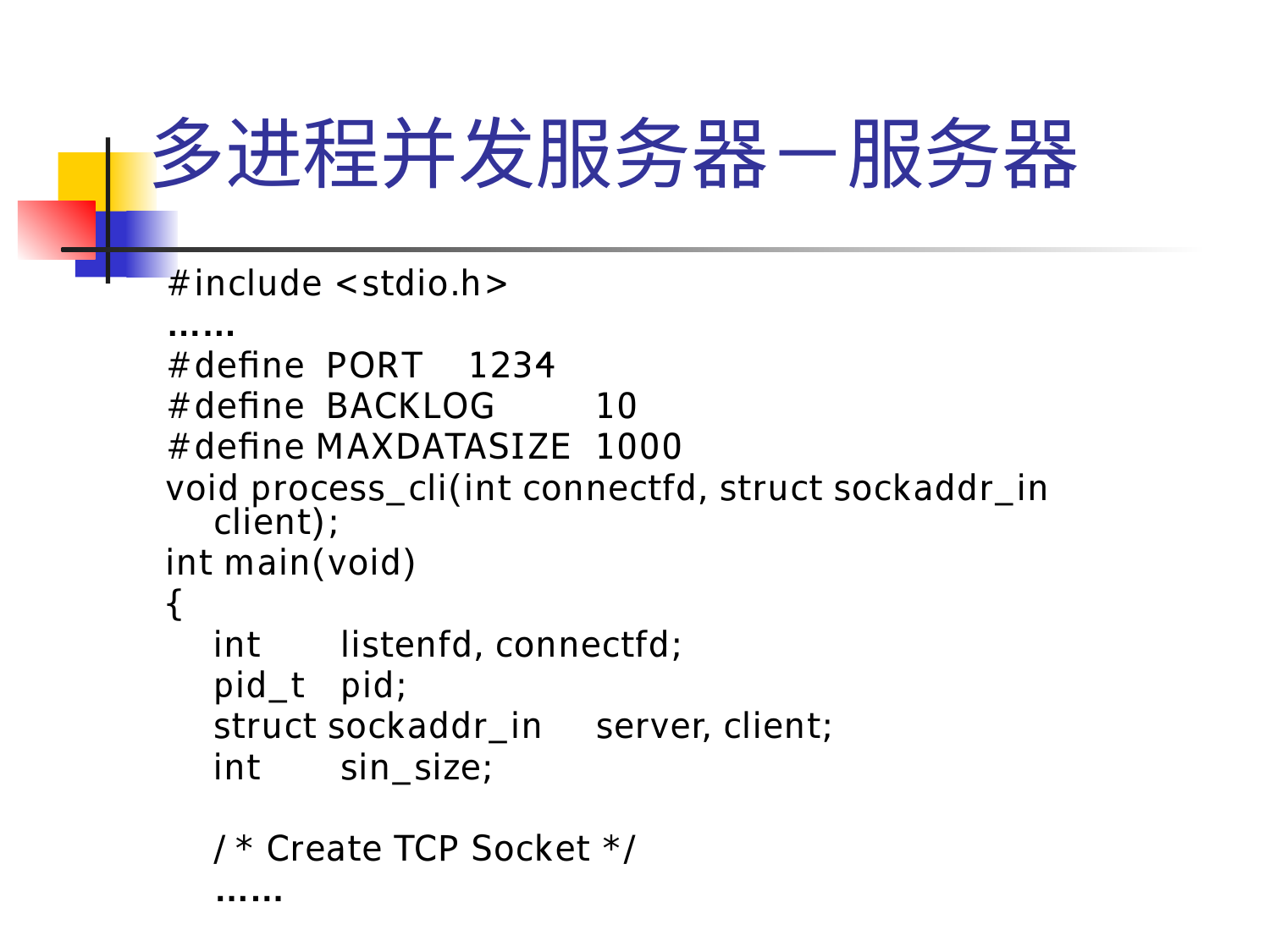

# 多进程并发服务器－服务器
#include <stdio.h>
……
#define  PORT	1234
#define  BACKLOG	10
#define MAXDATASIZE	1000
void process_cli(int connectfd, struct sockaddr_in client);
int main(void)
{
	int 	listenfd, connectfd;
	pid_t	pid;
	struct sockaddr_in     server, client;
	int 	sin_size;

	/* Create TCP Socket */
	……